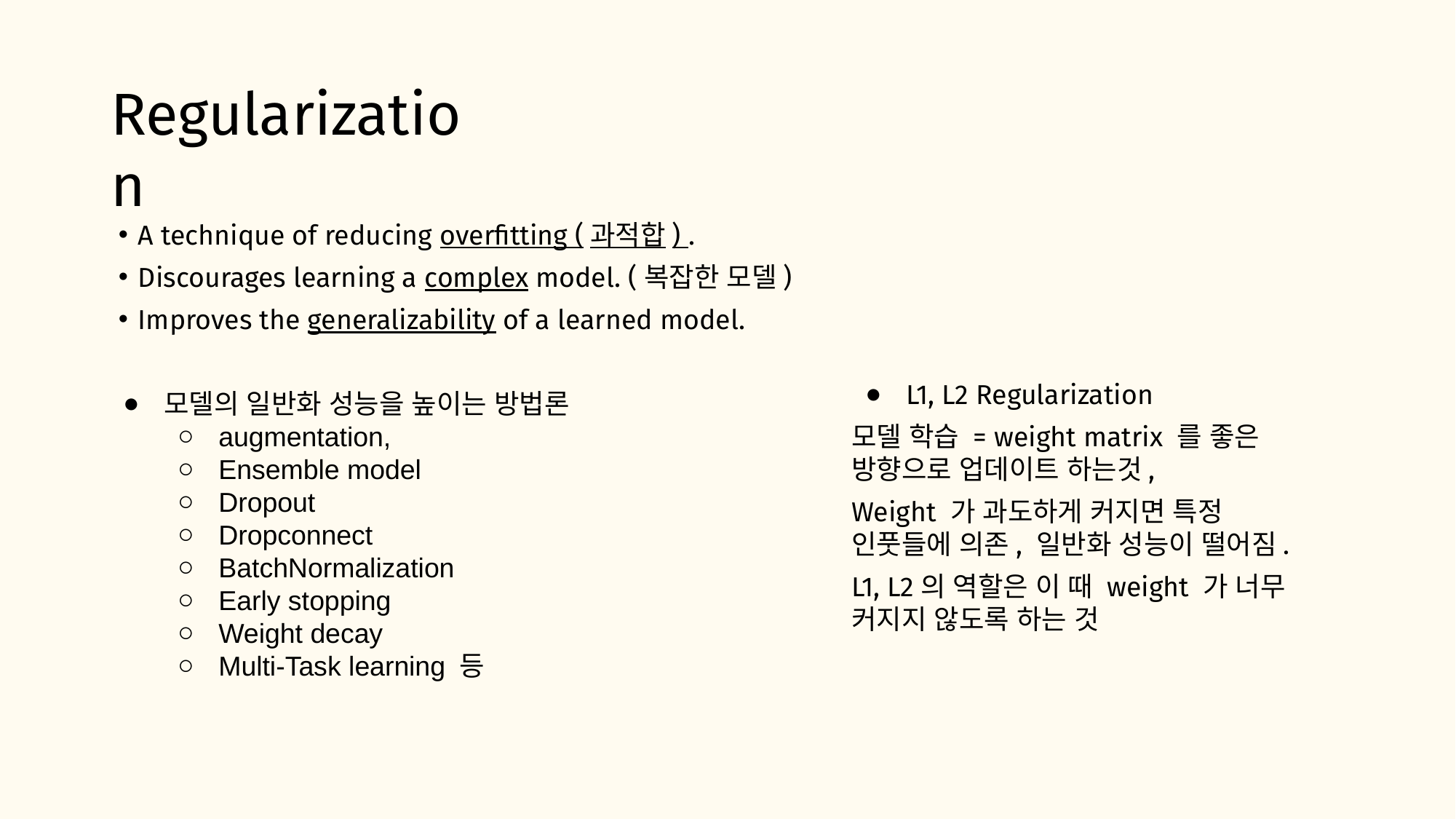

# Regularization
A technique of reducing overfitting (과적합) .
Discourages learning a complex model. (복잡한 모델)
Improves the generalizability of a learned model.

모델의 일반화 성능을 높이는 방법론
augmentation,
Ensemble model
Dropout
Dropconnect
BatchNormalization
Early stopping
Weight decay
Multi-Task learning 등
L1, L2 Regularization
모델 학습 = weight matrix 를 좋은 방향으로 업데이트 하는것,
Weight 가 과도하게 커지면 특정 인풋들에 의존, 일반화 성능이 떨어짐.
L1, L2의 역할은 이 때 weight 가 너무 커지지 않도록 하는 것